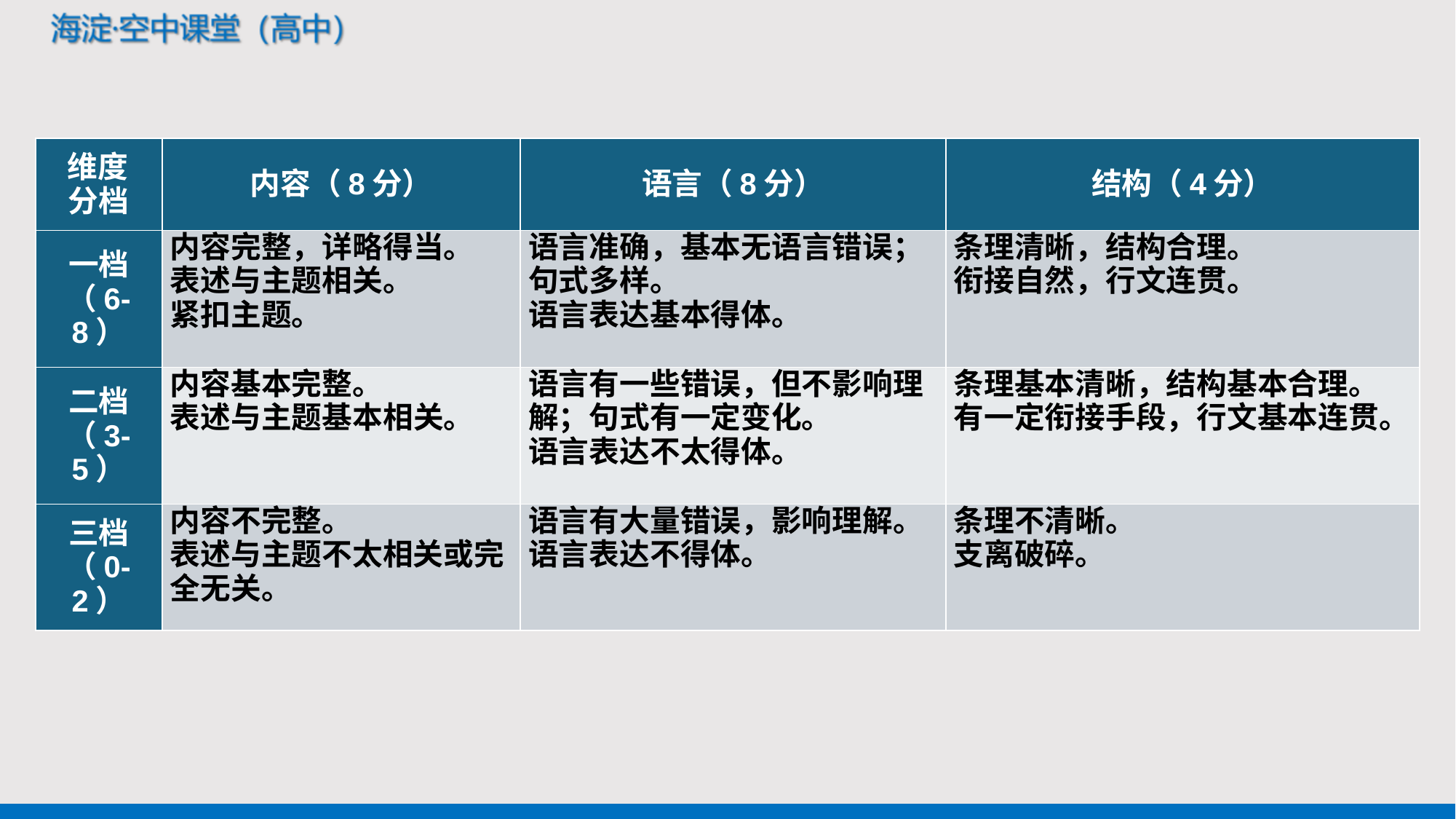

| 维度 分档 | 内容（8分） | 语言（8分） | 结构（4分） |
| --- | --- | --- | --- |
| 一档 （6-8） | 内容完整，详略得当。 表述与主题相关。 紧扣主题。 | 语言准确，基本无语言错误；句式多样。 语言表达基本得体。 | 条理清晰，结构合理。 衔接自然，行文连贯。 |
| 二档 （3-5） | 内容基本完整。 表述与主题基本相关。 | 语言有一些错误，但不影响理解；句式有一定变化。 语言表达不太得体。 | 条理基本清晰，结构基本合理。 有一定衔接手段，行文基本连贯。 |
| 三档 （0-2） | 内容不完整。 表述与主题不太相关或完全无关。 | 语言有大量错误，影响理解。 语言表达不得体。 | 条理不清晰。 支离破碎。 |